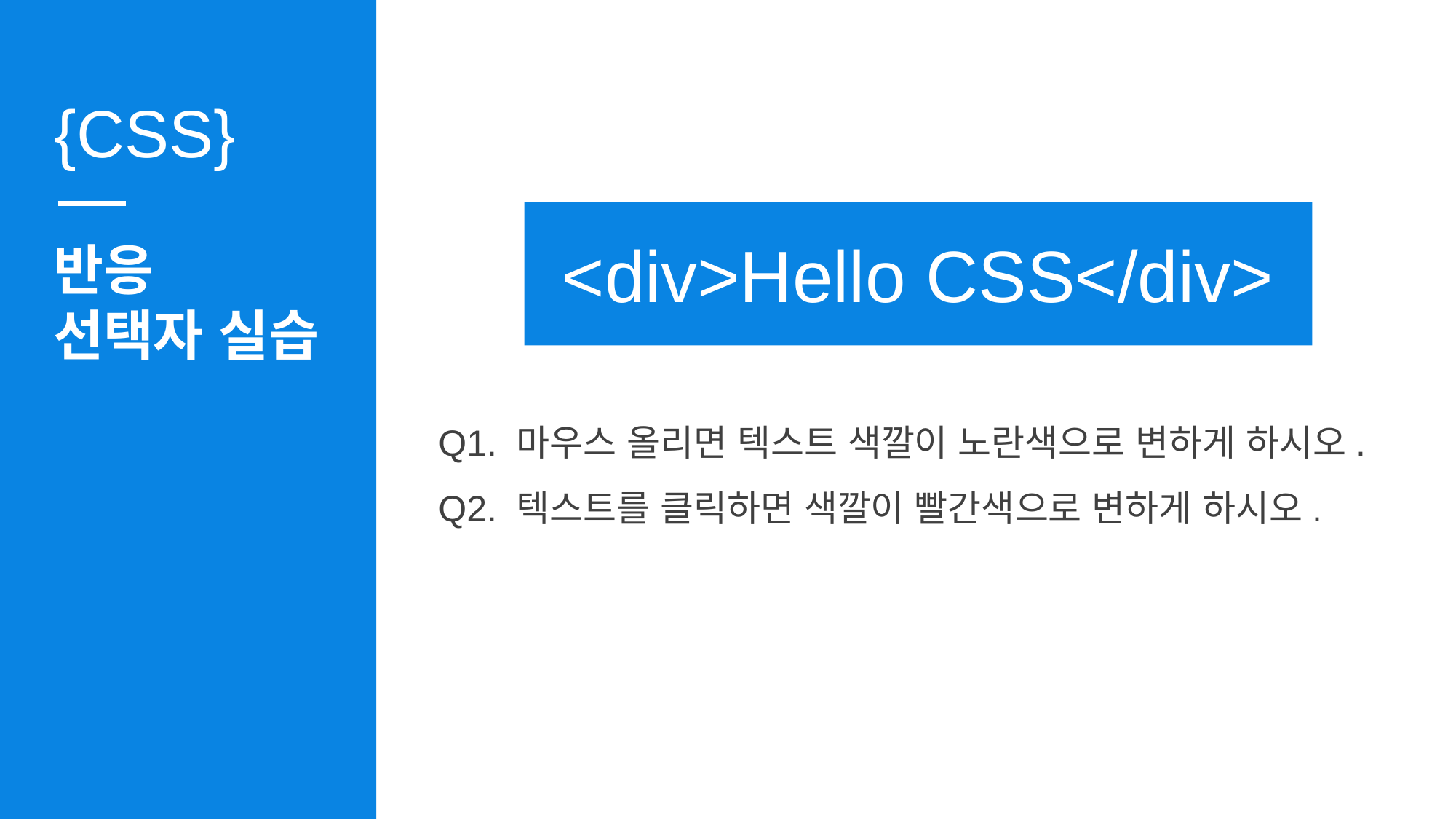

<div>Hello CSS</div>
반응
선택자 실습
Q1. 마우스 올리면 텍스트 색깔이 노란색으로 변하게 하시오.
Q2. 텍스트를 클릭하면 색깔이 빨간색으로 변하게 하시오.